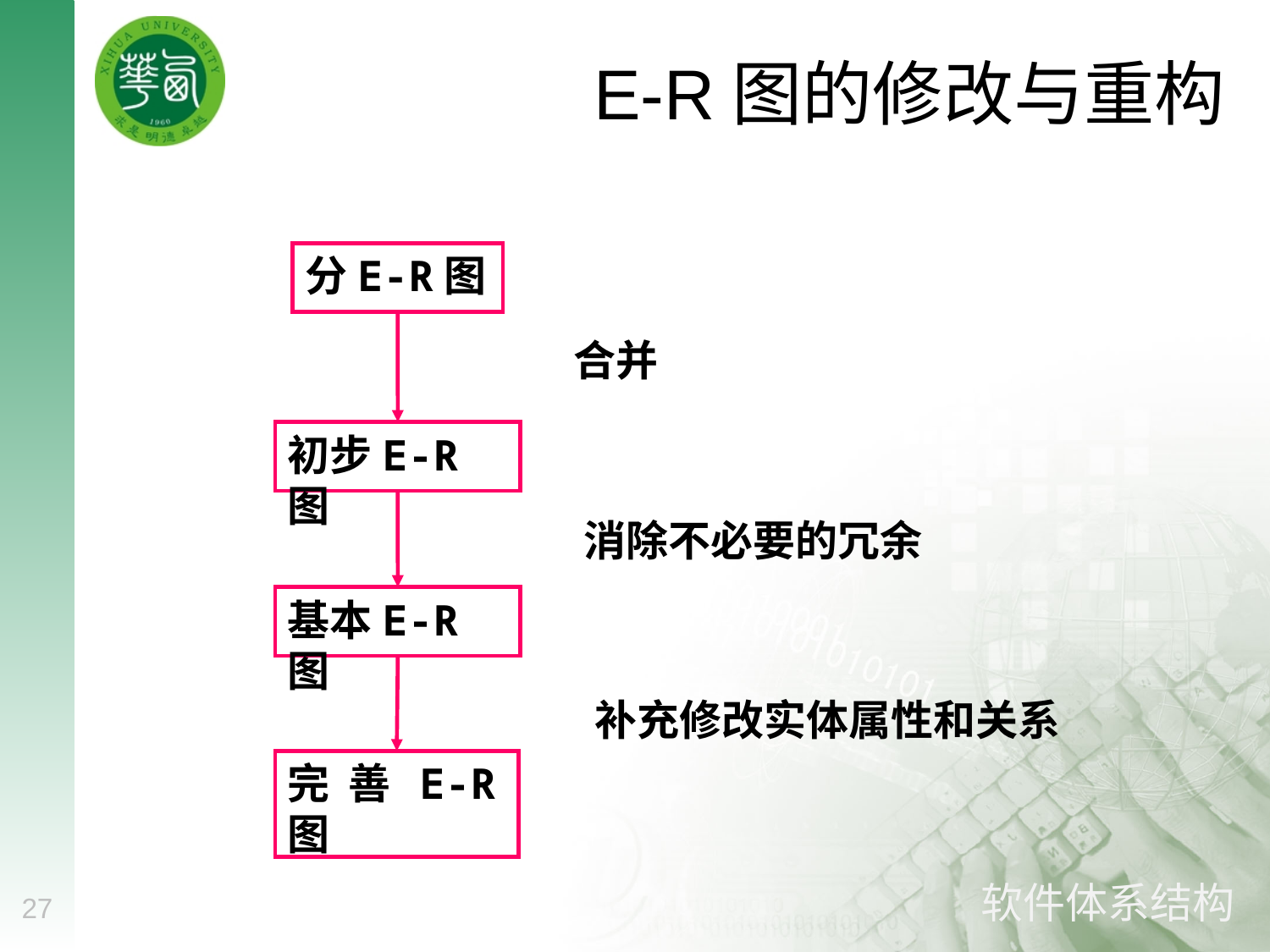

# E-R图的修改与重构
分E-R图

合并
初步E-R图

消除不必要的冗余
基本E-R图
补充修改实体属性和关系
完善E-R图
27